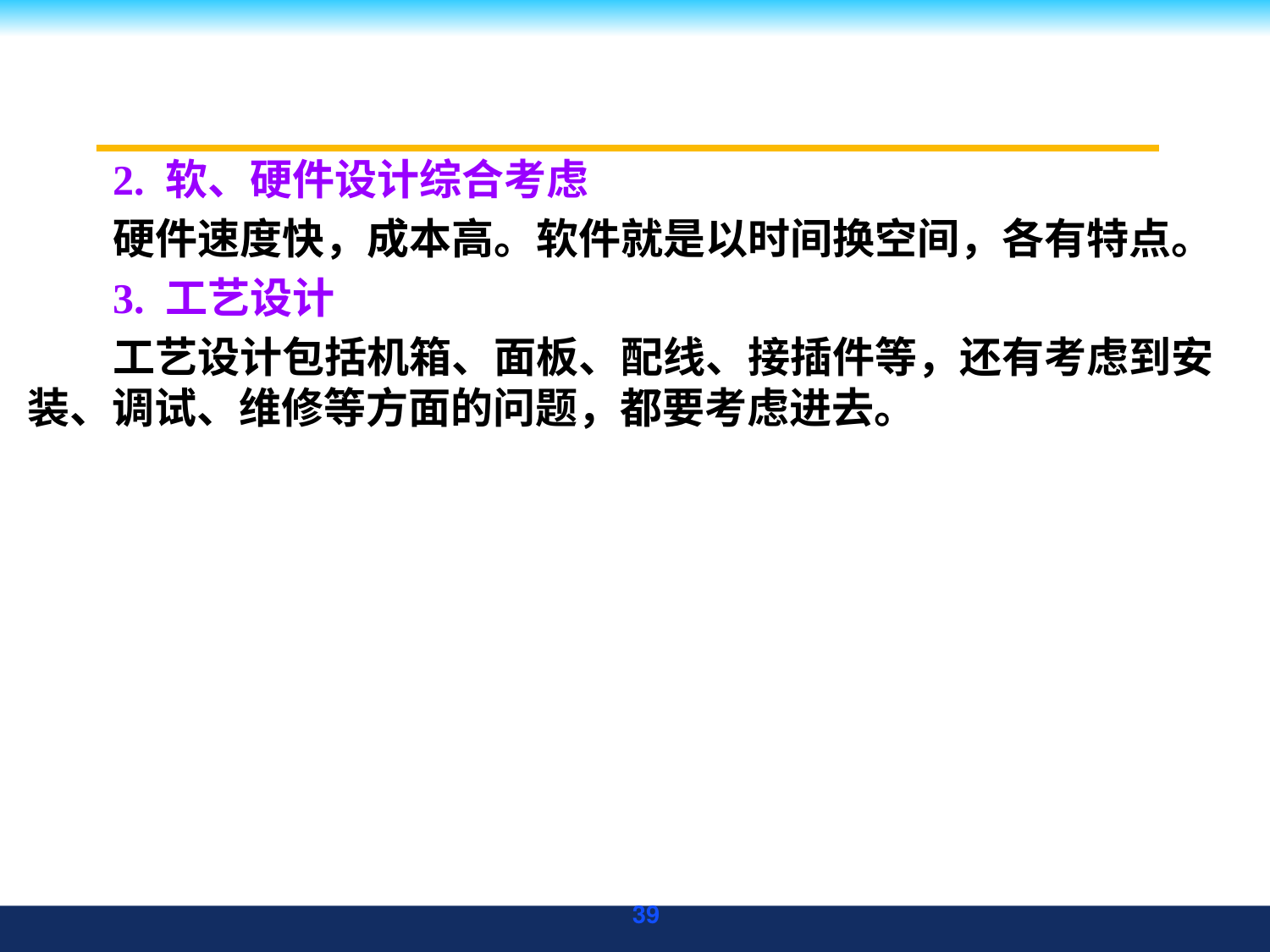

#
2. 软、硬件设计综合考虑
硬件速度快，成本高。软件就是以时间换空间，各有特点。
3. 工艺设计
工艺设计包括机箱、面板、配线、接插件等，还有考虑到安装、调试、维修等方面的问题，都要考虑进去。
39